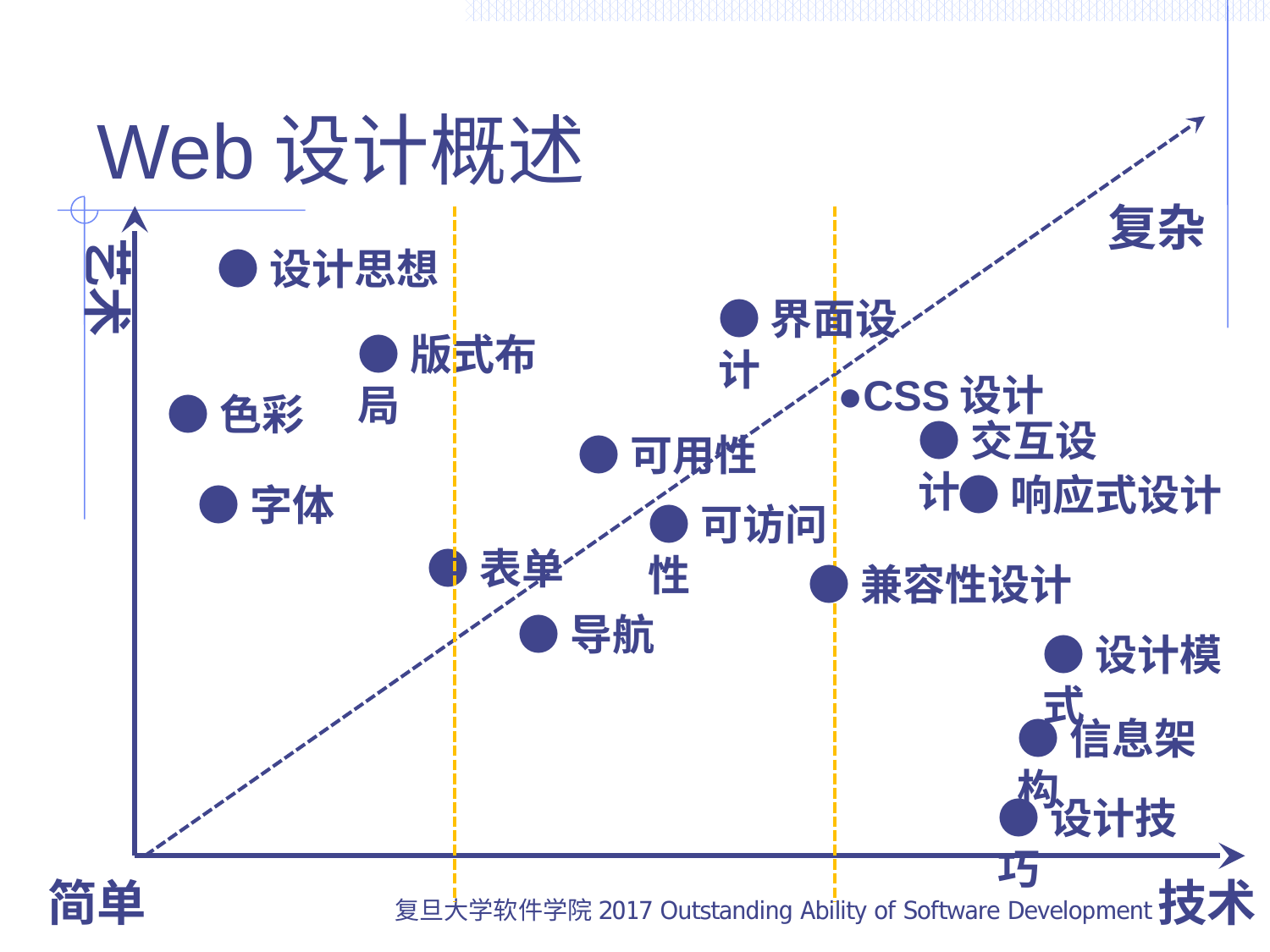

# Web设计概述
复杂
艺术
●设计思想
●界面设计
●版式布局
●CSS设计
●色彩
●交互设计
●可用性
●响应式设计
●字体
●可访问性
●表单
●兼容性设计
●导航
●设计模式
●信息架构
●设计技巧
简单
技术